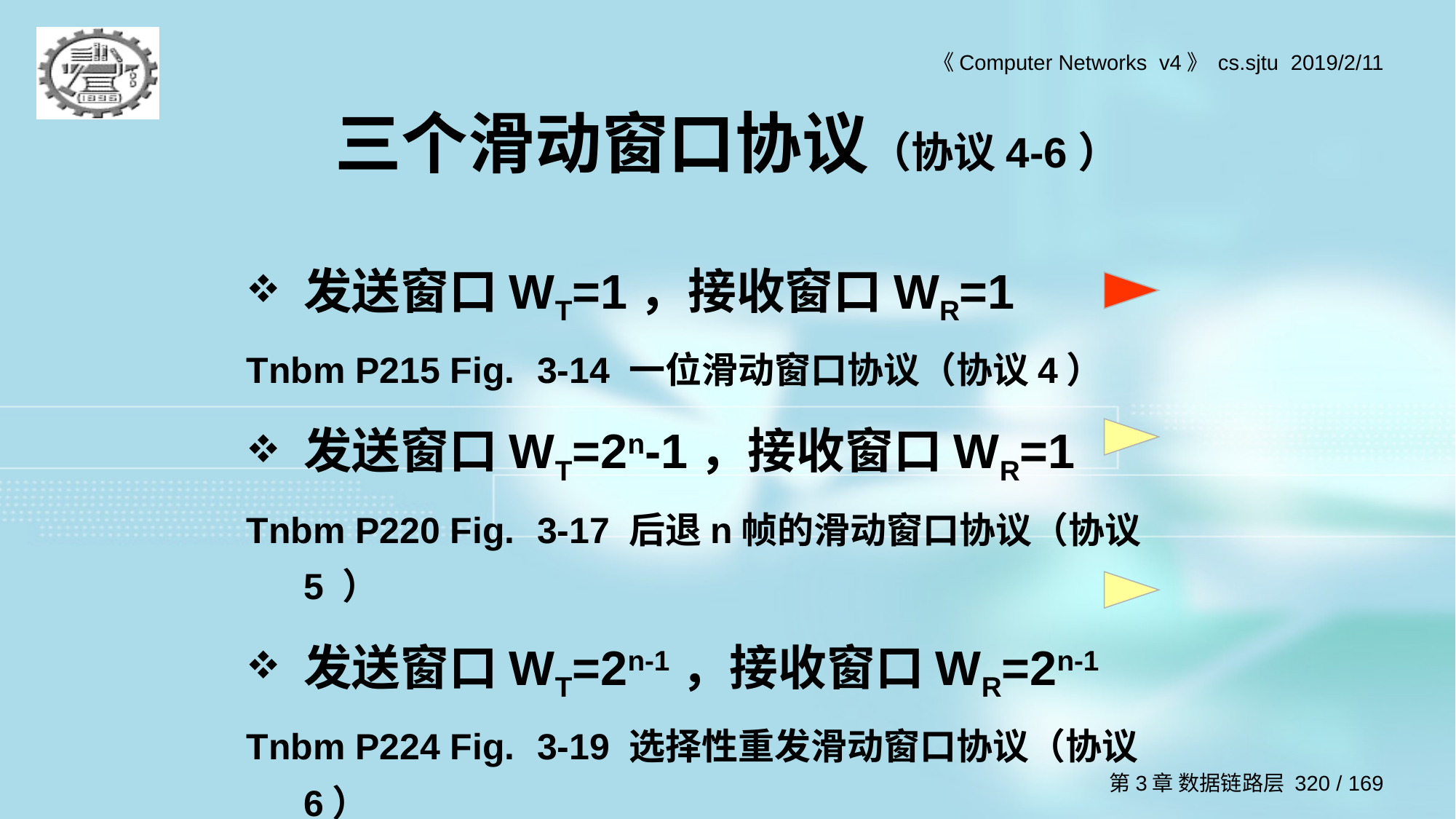

# 三个滑动窗口协议（协议4-6）
发送窗口WT=1，接收窗口WR=1
Tnbm P215 Fig. 3-14 一位滑动窗口协议（协议4）
发送窗口WT=2n-1，接收窗口WR=1
Tnbm P220 Fig. 3-17 后退n帧的滑动窗口协议（协议5 ）
发送窗口WT=2n-1，接收窗口WR=2n-1
Tnbm P224 Fig. 3-19 选择性重发滑动窗口协议（协议6）